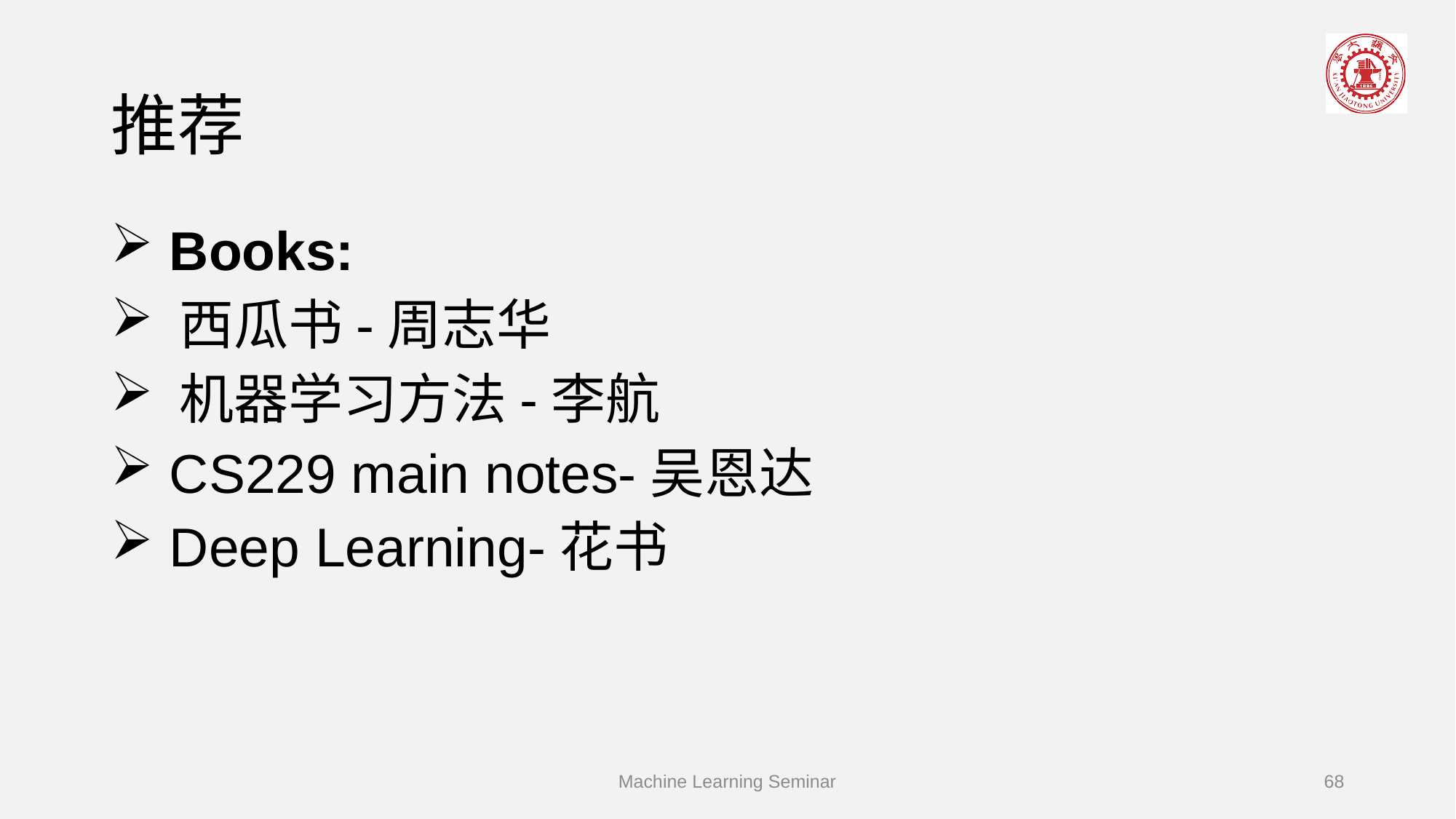

# 推荐
 Books:
 西瓜书-周志华
 机器学习方法-李航
 CS229 main notes-吴恩达
 Deep Learning-花书
Machine Learning Seminar
68